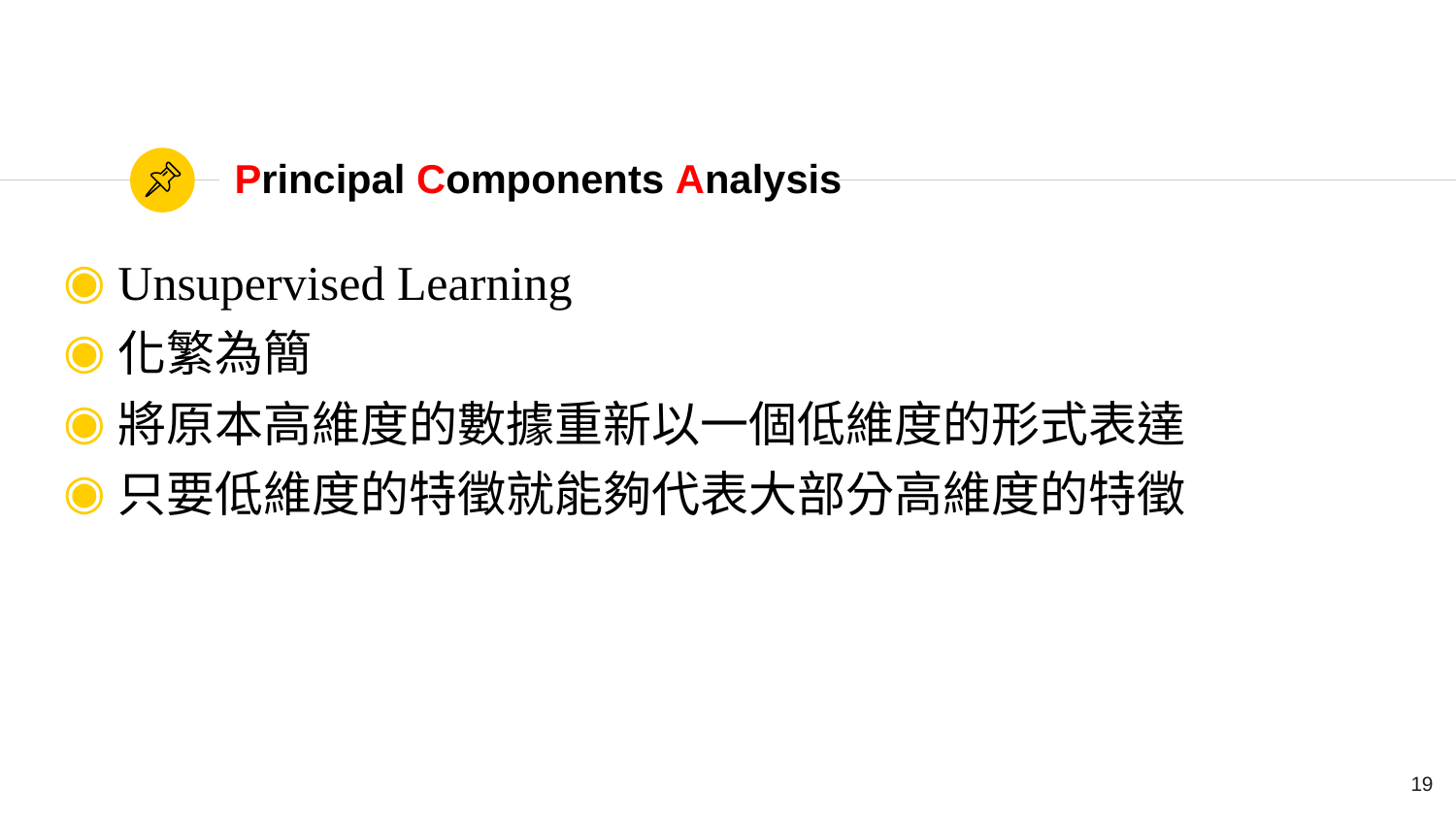

# Principal Components Analysis

Unsupervised Learning
化繁為簡
將原本高維度的數據重新以一個低維度的形式表達
只要低維度的特徵就能夠代表大部分高維度的特徵
19